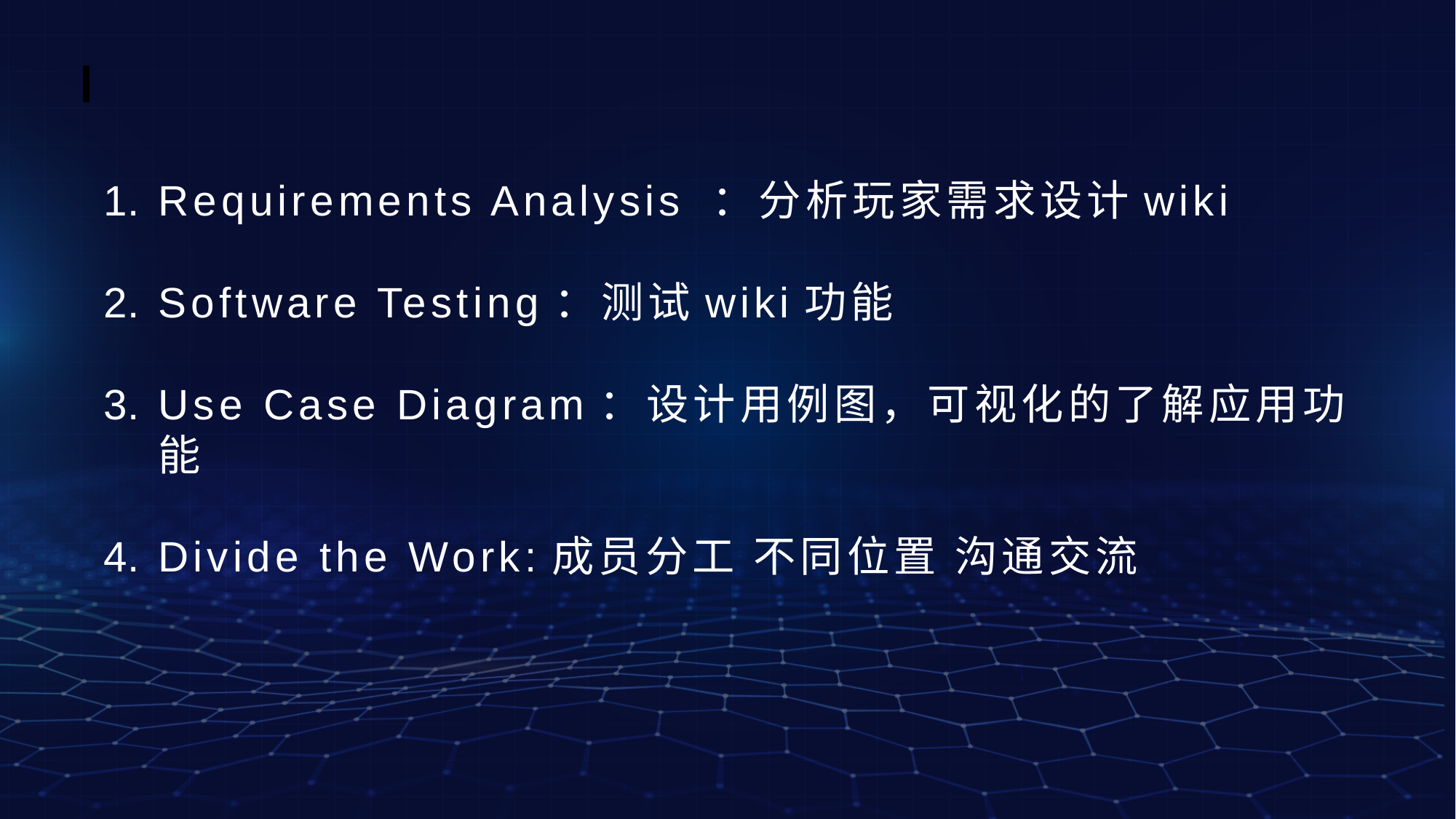

Requirements Analysis ：分析玩家需求设计wiki

Software Testing：测试wiki功能

Use Case Diagram：设计用例图，可视化的了解应用功能

Divide the Work:成员分工 不同位置 沟通交流